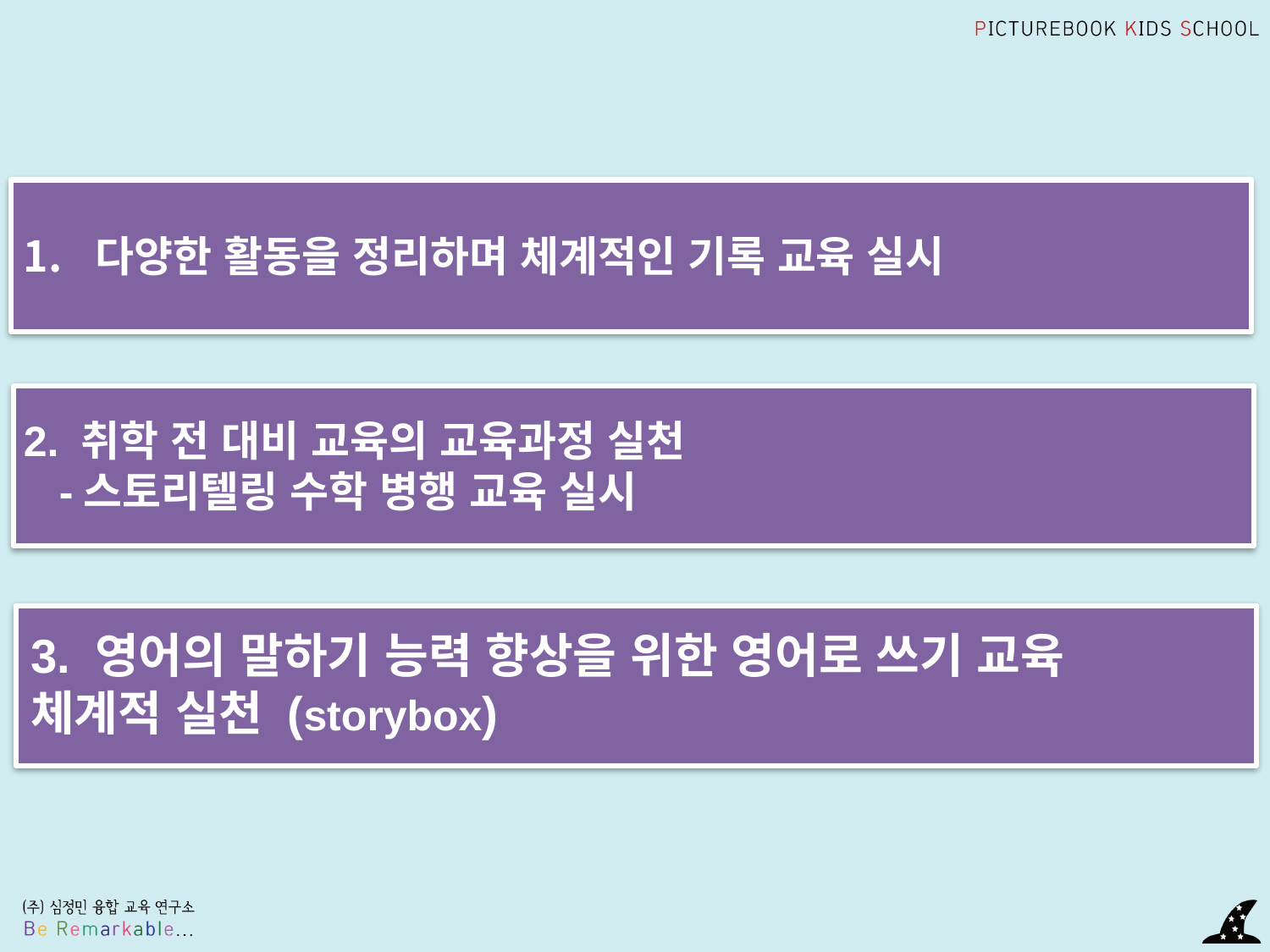

다양한 활동을 정리하며 체계적인 기록 교육 실시

2. 취학 전 대비 교육의 교육과정 실천
   -스토리텔링 수학 병행 교육 실시

3. 영어의 말하기 능력 향상을 위한 영어로 쓰기 교육
체계적 실천 (storybox)